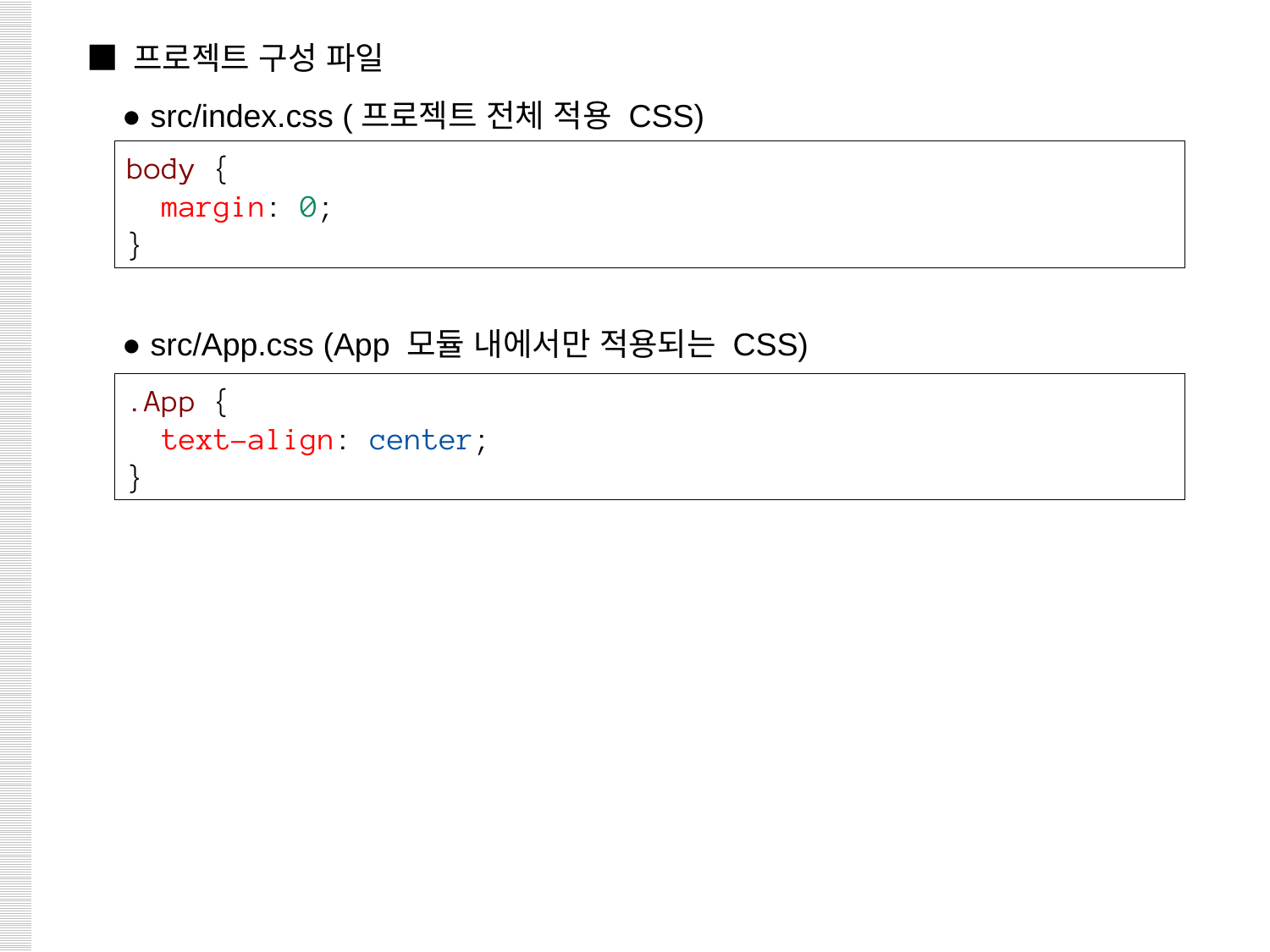

■ 프로젝트 구성 파일
    ● src/index.css (프로젝트 전체 적용 CSS)

    ● src/App.css (App 모듈 내에서만 적용되는 CSS)
body {
  margin: 0;
}
.App {
  text-align: center;
}